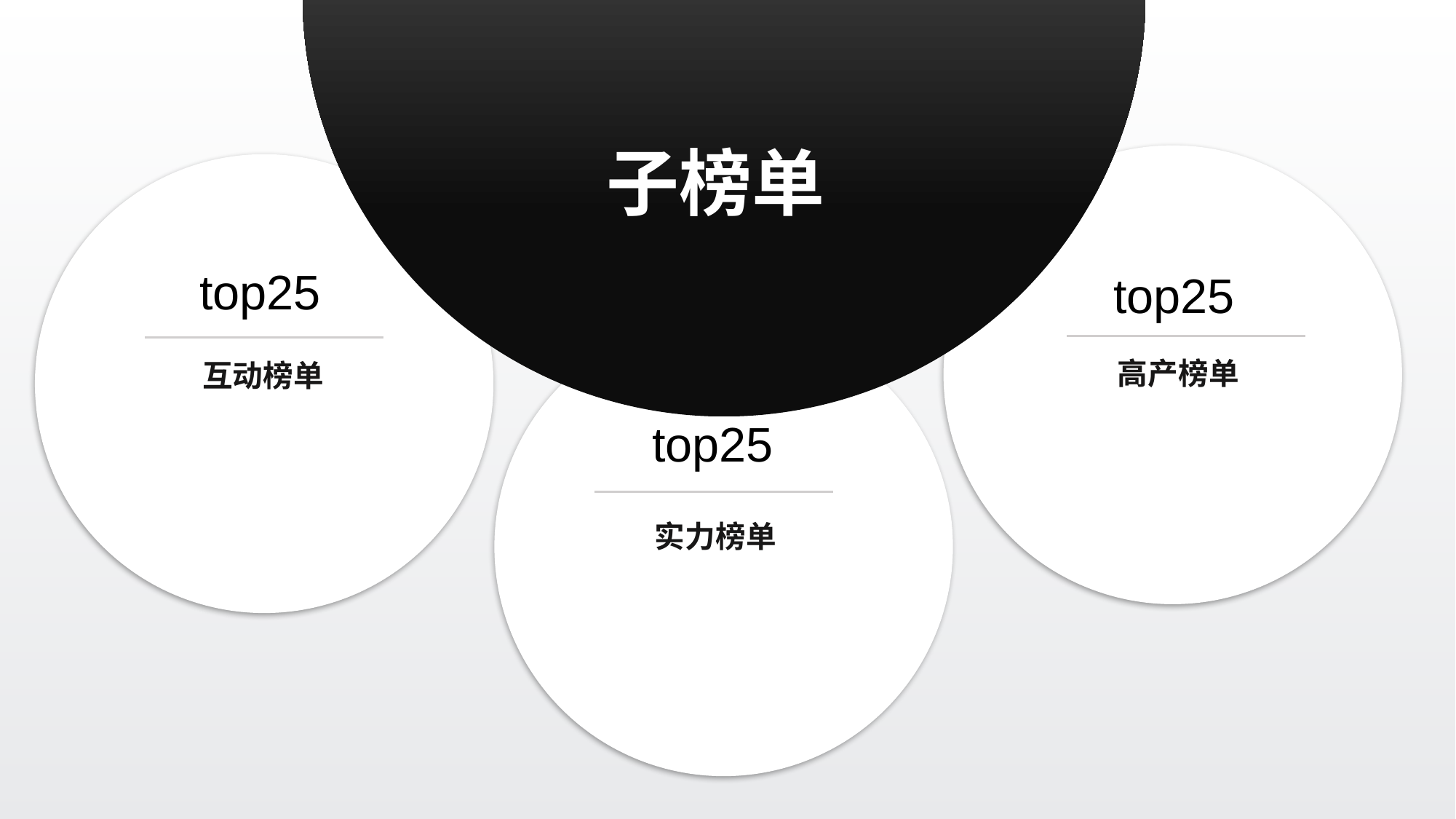

子榜单

top25
高产榜单

top25
互动榜单

top25
实力榜单